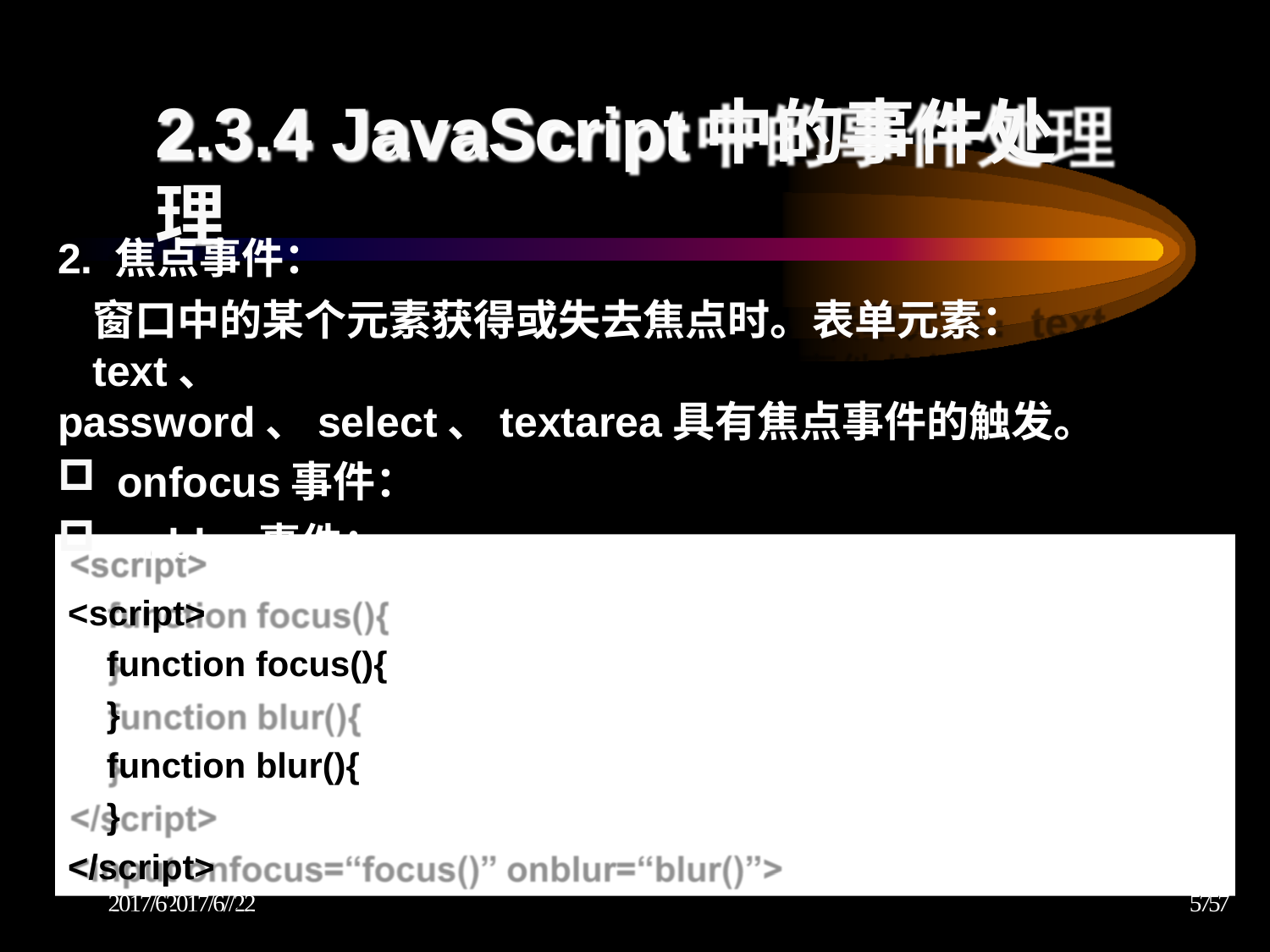

# 2.3.4 JavaScript中的事件处理

2. 焦点事件：
窗口中的某个元素获得或失去焦点时。表单元素：text、
password、select、textarea具有焦点事件的触发。
onfocus事件：
onblur事件：
<script>
function focus(){
}
function blur(){
}
</script>
<input onfocus=“focus()” onblur=“blur()”>

2017/62017/6//22	5757